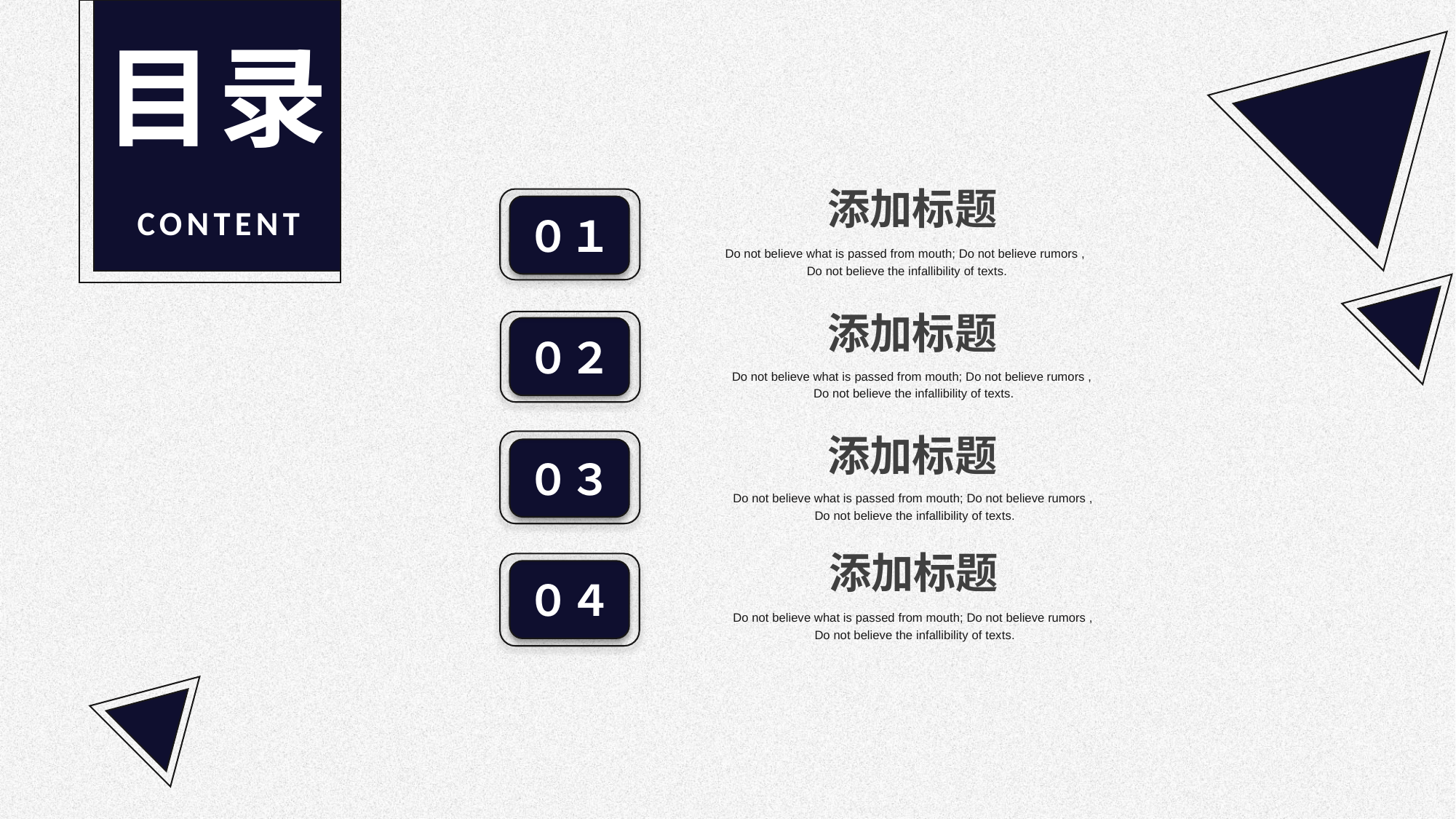

目录
CONTENT

添加标题

０１
Do not believe what is passed from mouth; Do not believe rumors ,
 Do not believe the infallibility of texts.

添加标题

０２
Do not believe what is passed from mouth; Do not believe rumors ,
 Do not believe the infallibility of texts.
添加标题

０３
Do not believe what is passed from mouth; Do not believe rumors ,
 Do not believe the infallibility of texts.
添加标题

０４
Do not believe what is passed from mouth; Do not believe rumors ,
 Do not believe the infallibility of texts.